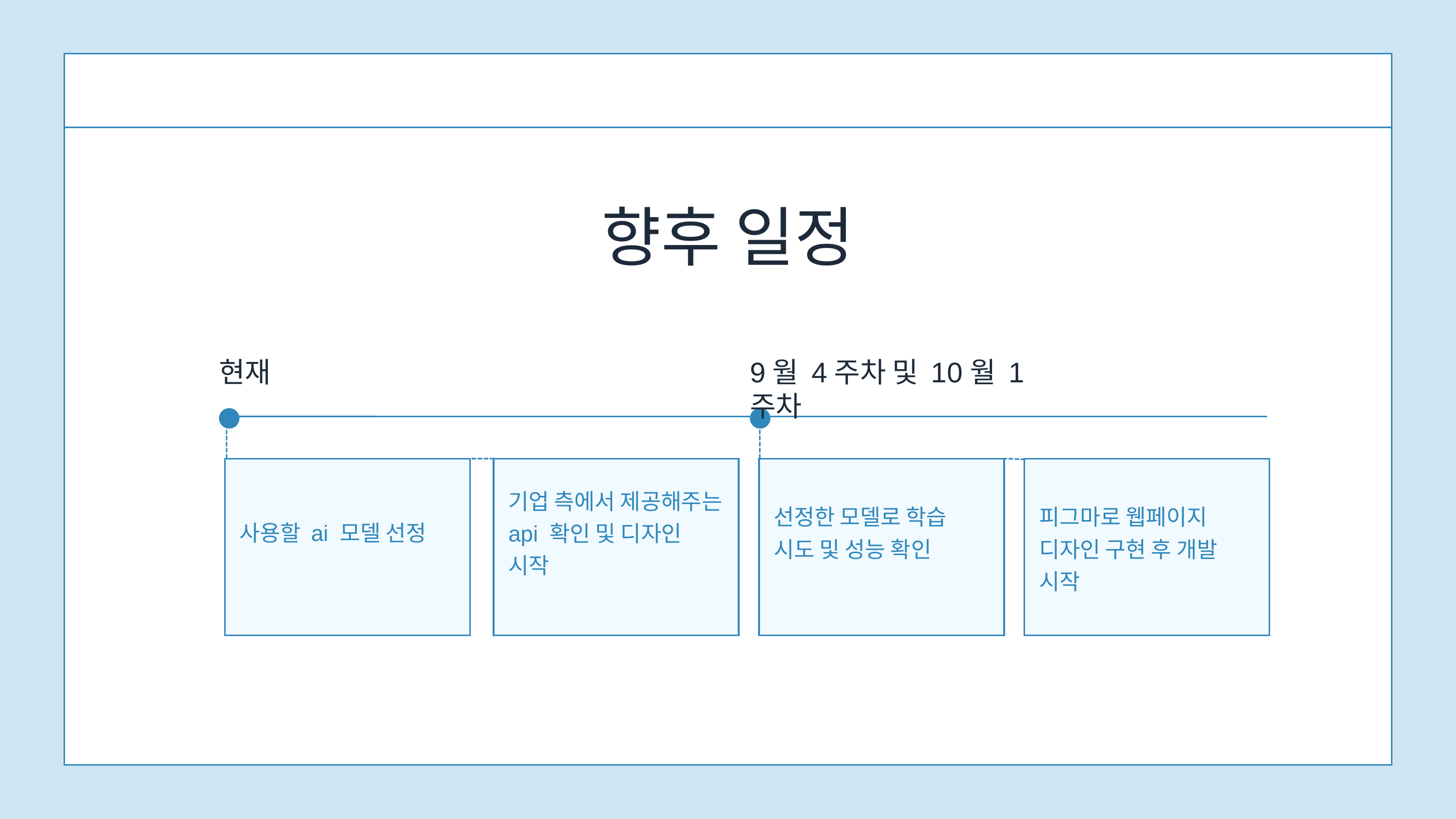

향후 일정
현재
9월 4주차 및 10월 1주차

기업 측에서 제공해주는 api 확인 및 디자인 시작
선정한 모델로 학습 시도 및 성능 확인
피그마로 웹페이지 디자인 구현 후 개발 시작
사용할 ai 모델 선정